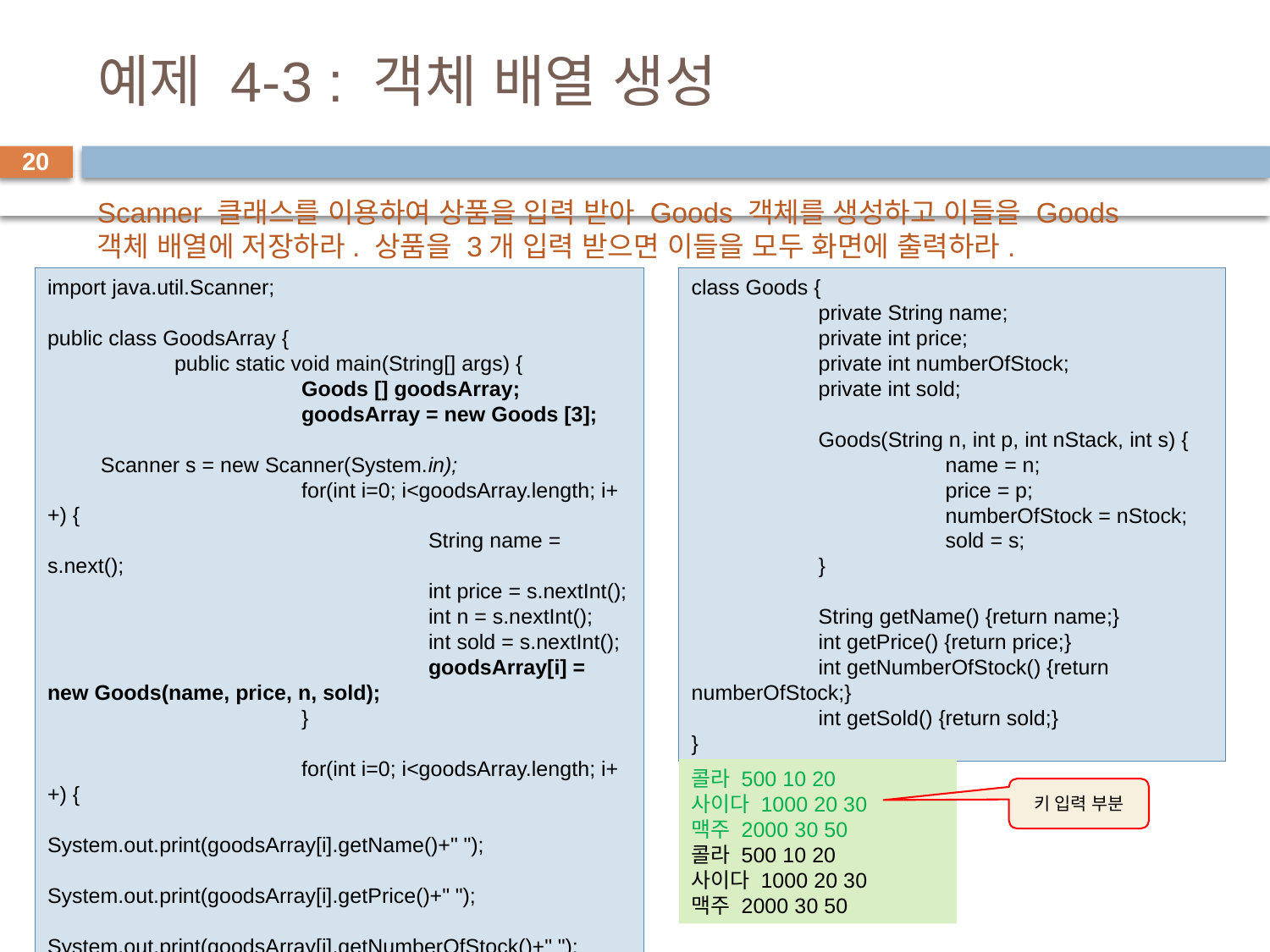

# 예제 4-3 : 객체 배열 생성
20
Scanner 클래스를 이용하여 상품을 입력 받아 Goods 객체를 생성하고 이들을 Goods 객체 배열에 저장하라. 상품을 3개 입력 받으면 이들을 모두 화면에 출력하라.
import java.util.Scanner;

public class GoodsArray {
	public static void main(String[] args) {
		Goods [] goodsArray;
		goodsArray = new Goods [3];

         Scanner s = new Scanner(System.in);
		for(int i=0; i<goodsArray.length; i++) {
			String name = s.next();
			int price = s.nextInt();
			int n = s.nextInt();
			int sold = s.nextInt();
			goodsArray[i] = new Goods(name, price, n, sold);
		}

		for(int i=0; i<goodsArray.length; i++) {
			System.out.print(goodsArray[i].getName()+" ");
			System.out.print(goodsArray[i].getPrice()+" ");
			System.out.print(goodsArray[i].getNumberOfStock()+" ");
			System.out.println(goodsArray[i].getSold());
		}
	}
}
class Goods {
	private String name;
	private int price;
	private int numberOfStock;
	private int sold;

	Goods(String n, int p, int nStack, int s) {
		name = n;
		price = p;
		numberOfStock = nStock;
		sold = s;
	}

	String getName() {return name;}
	int getPrice() {return price;}
	int getNumberOfStock() {return numberOfStock;}
	int getSold() {return sold;}
}
콜라 500 10 20
사이다 1000 20 30
맥주 2000 30 50
콜라 500 10 20
사이다 1000 20 30
맥주 2000 30 50
키 입력 부분